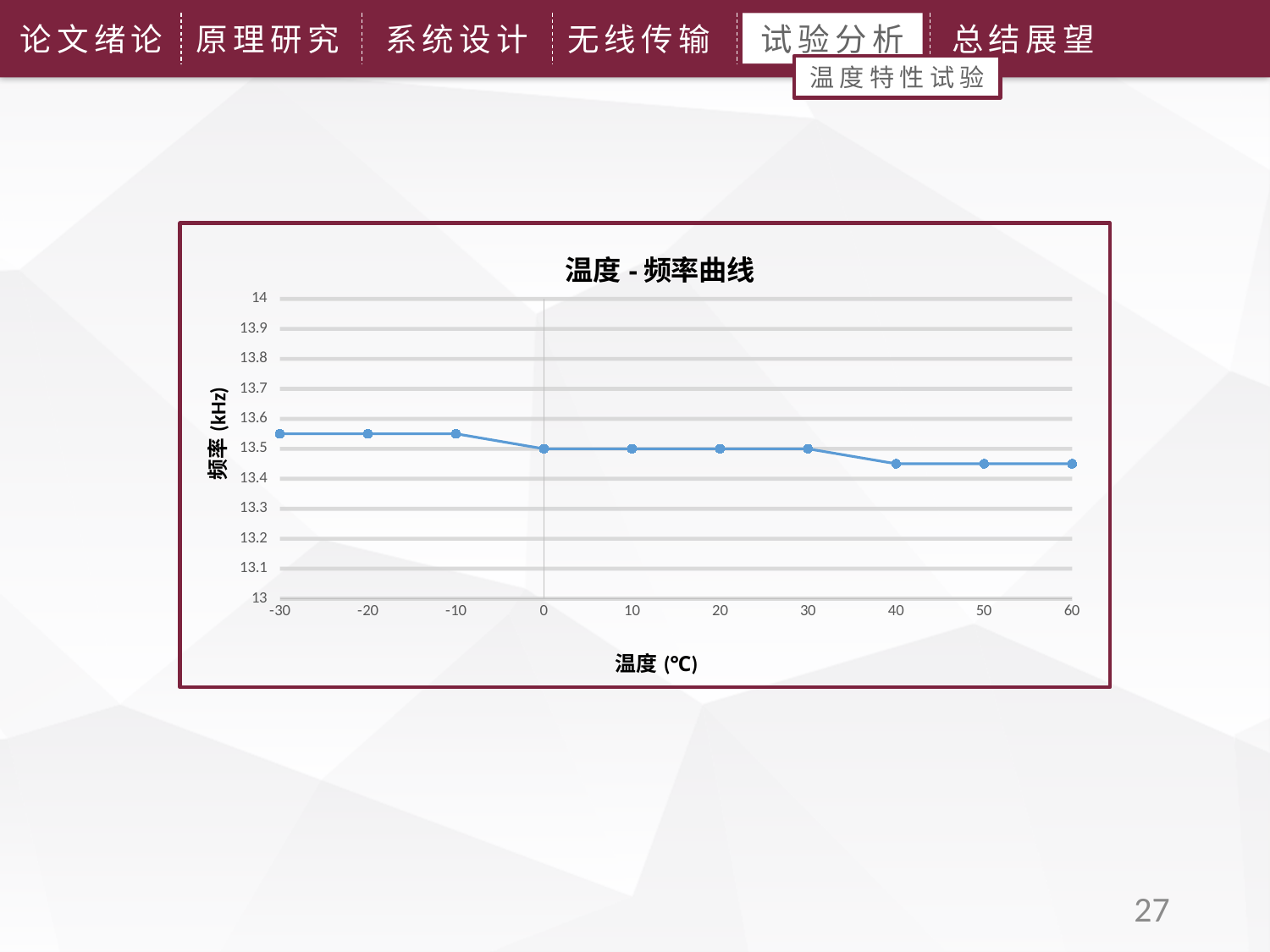

论文绪论
原理研究
系统设计
无线传输
试验分析
总结展望
温度特性试验

### Chart: 温度-频率曲线

| Category |  |
|---|---|
27